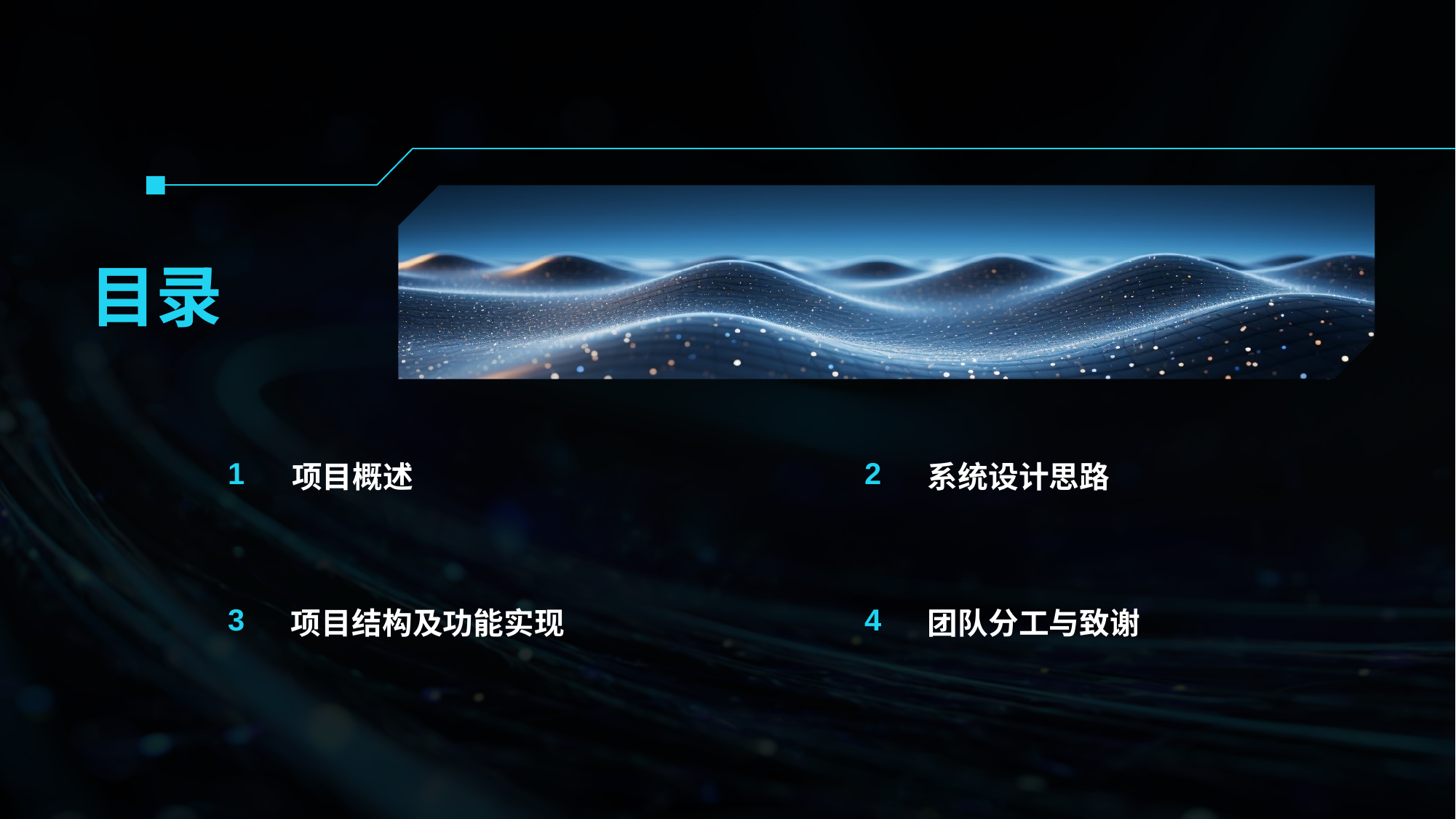

目录
项目概述
1
系统设计思路
2
项目结构及功能实现
3
团队分工与致谢
4